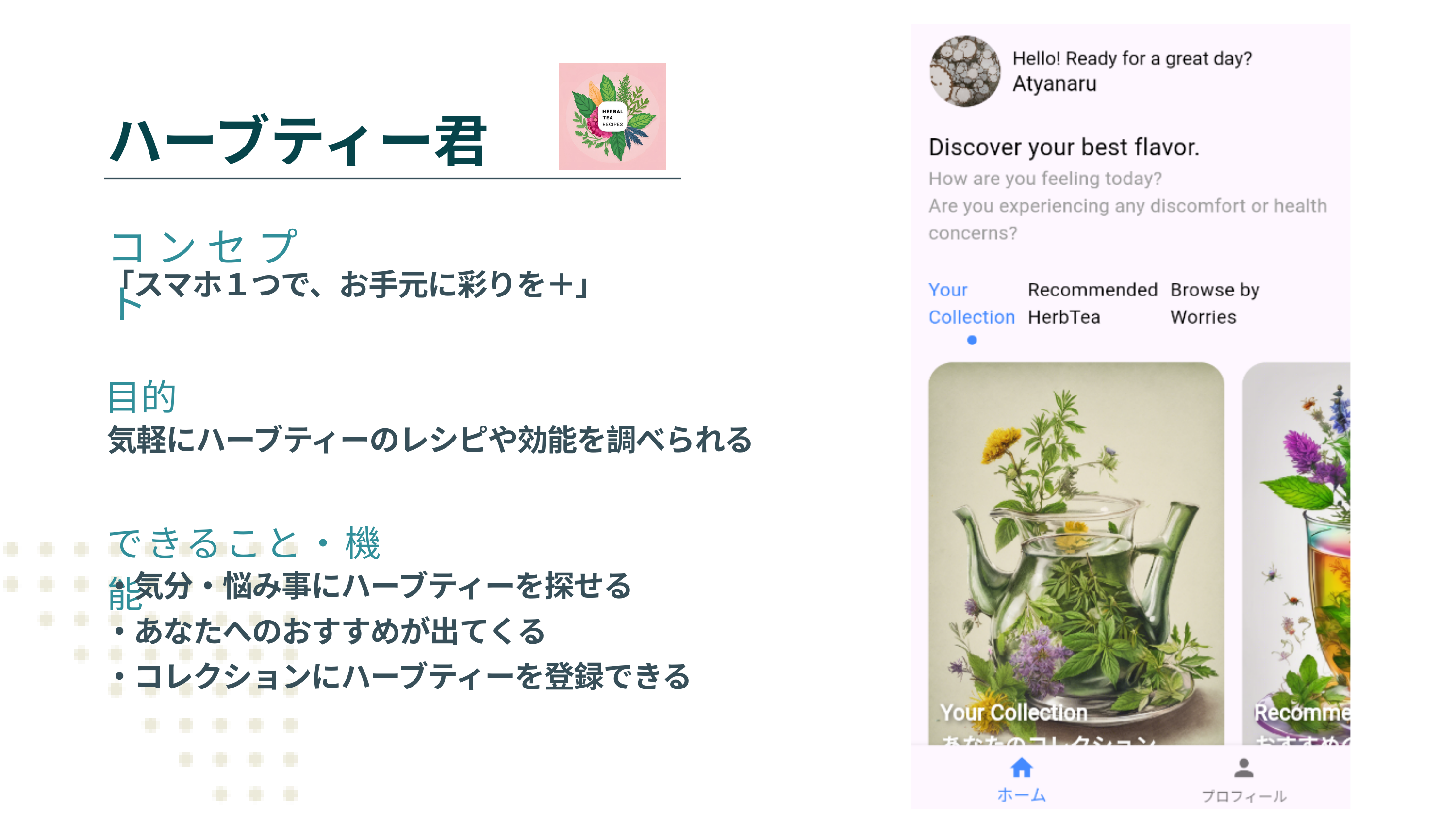

ハーブティー君

コンセプト
「スマホ１つで、お手元に彩りを＋」
目的
気軽にハーブティーのレシピや効能を調べられる
できること・機能

・気分・悩み事にハーブティーを探せる
・あなたへのおすすめが出てくる
・コレクションにハーブティーを登録できる